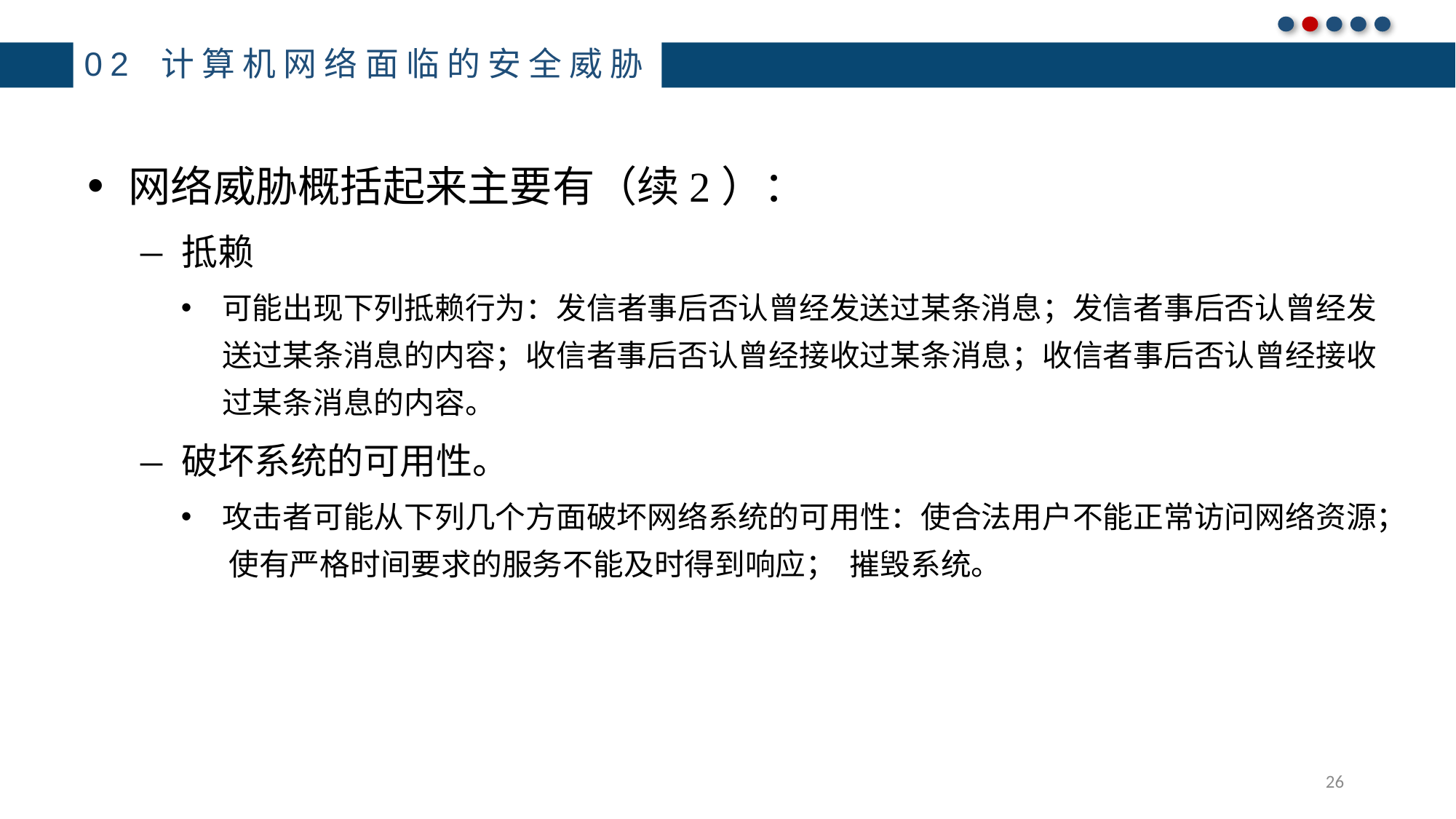

# 02 计算机网络面临的安全威胁
网络威胁概括起来主要有（续2）：
抵赖
可能出现下列抵赖行为：发信者事后否认曾经发送过某条消息；发信者事后否认曾经发 送过某条消息的内容；收信者事后否认曾经接收过某条消息；收信者事后否认曾经接收 过某条消息的内容。
破坏系统的可用性。
攻击者可能从下列几个方面破坏网络系统的可用性：使合法用户不能正常访问网络资源；  使有严格时间要求的服务不能及时得到响应；  摧毁系统。

26